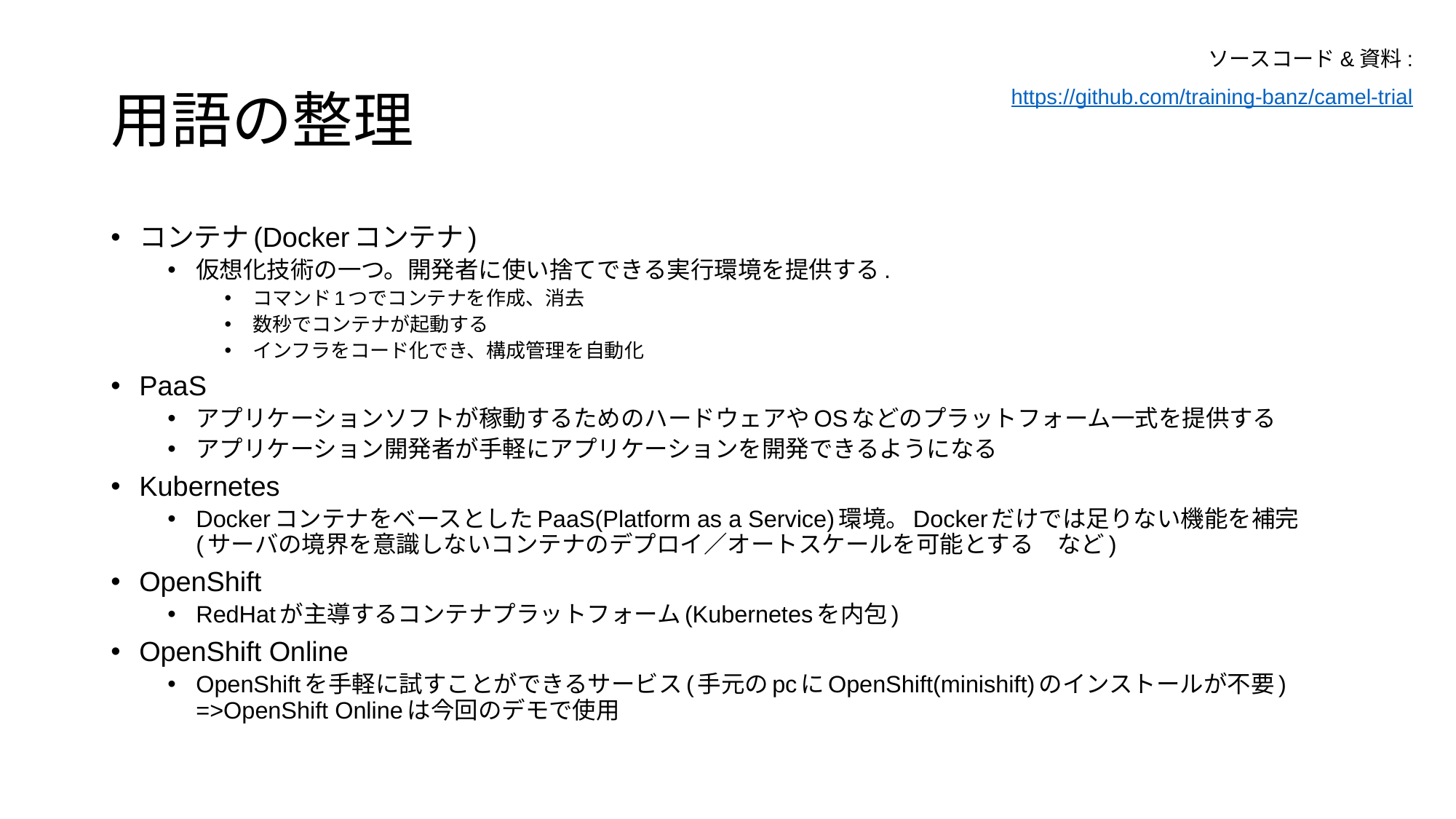

ソースコード&資料:
https://github.com/training-banz/camel-trial

# 用語の整理
コンテナ(Dockerコンテナ)
仮想化技術の一つ。開発者に使い捨てできる実行環境を提供する.
コマンド1つでコンテナを作成、消去
数秒でコンテナが起動する
インフラをコード化でき、構成管理を自動化
PaaS
アプリケーションソフトが稼動するためのハードウェアやOSなどのプラットフォーム一式を提供する
アプリケーション開発者が手軽にアプリケーションを開発できるようになる
Kubernetes
DockerコンテナをベースとしたPaaS(Platform as a Service)環境。Dockerだけでは足りない機能を補完
(サーバの境界を意識しないコンテナのデプロイ／オートスケールを可能とする　など)
OpenShift
RedHatが主導するコンテナプラットフォーム(Kubernetesを内包)
OpenShift Online
OpenShiftを手軽に試すことができるサービス(手元のpcにOpenShift(minishift)のインストールが不要)
=>OpenShift Onlineは今回のデモで使用